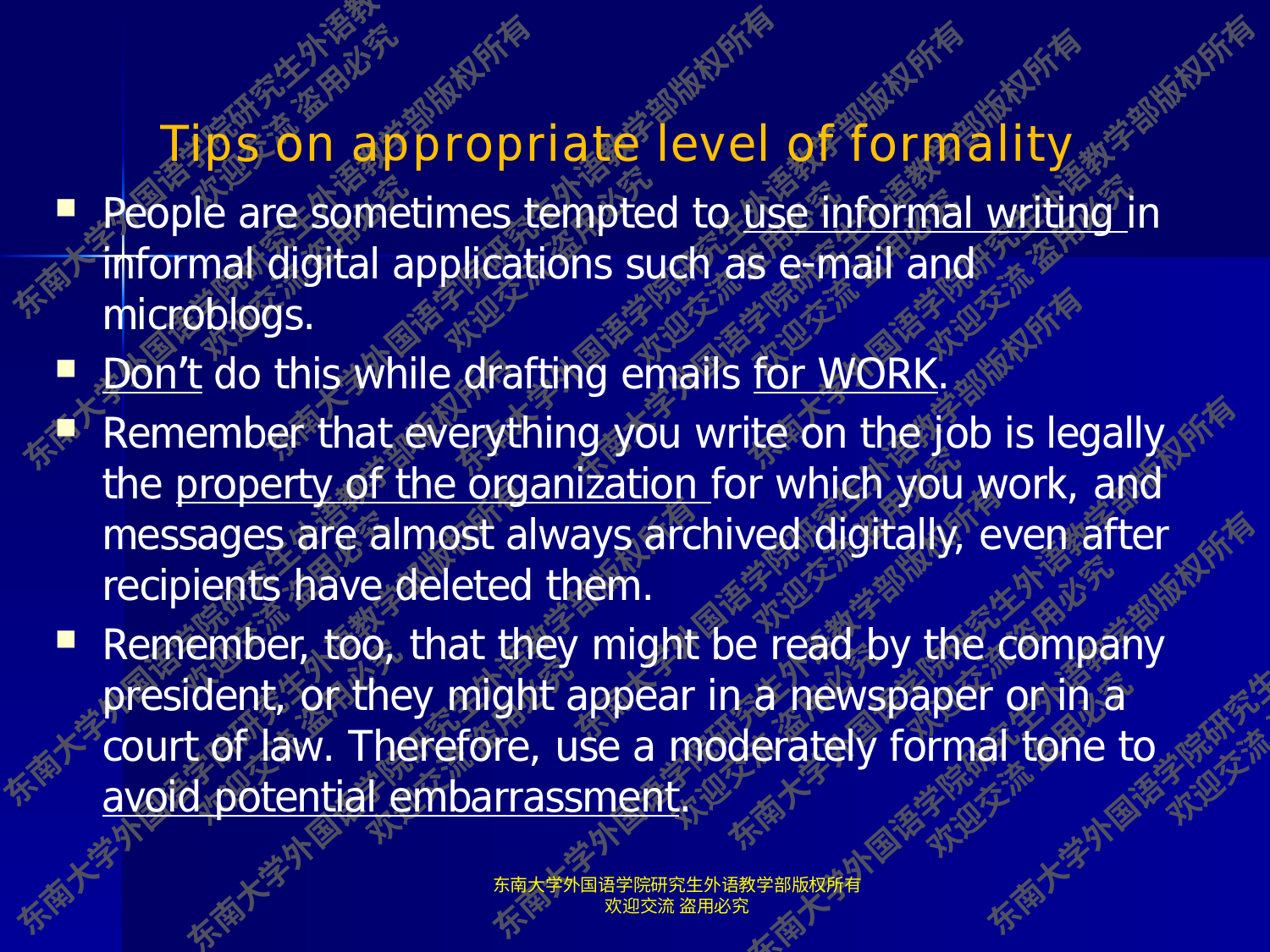

# Tips on appropriate level of formality
People are sometimes tempted to use informal writing in informal digital applications such as e-mail and microblogs.
Don’t do this while drafting emails for WORK.
Remember that everything you write on the job is legally the property of the organization for which you work, and messages are almost always archived digitally, even after recipients have deleted them.
Remember, too, that they might be read by the company president, or they might appear in a newspaper or in a court of law. Therefore, use a moderately formal tone to avoid potential embarrassment.
东南大学外国语学院研究生外语教学部版权所有 欢迎交流 盗用必究